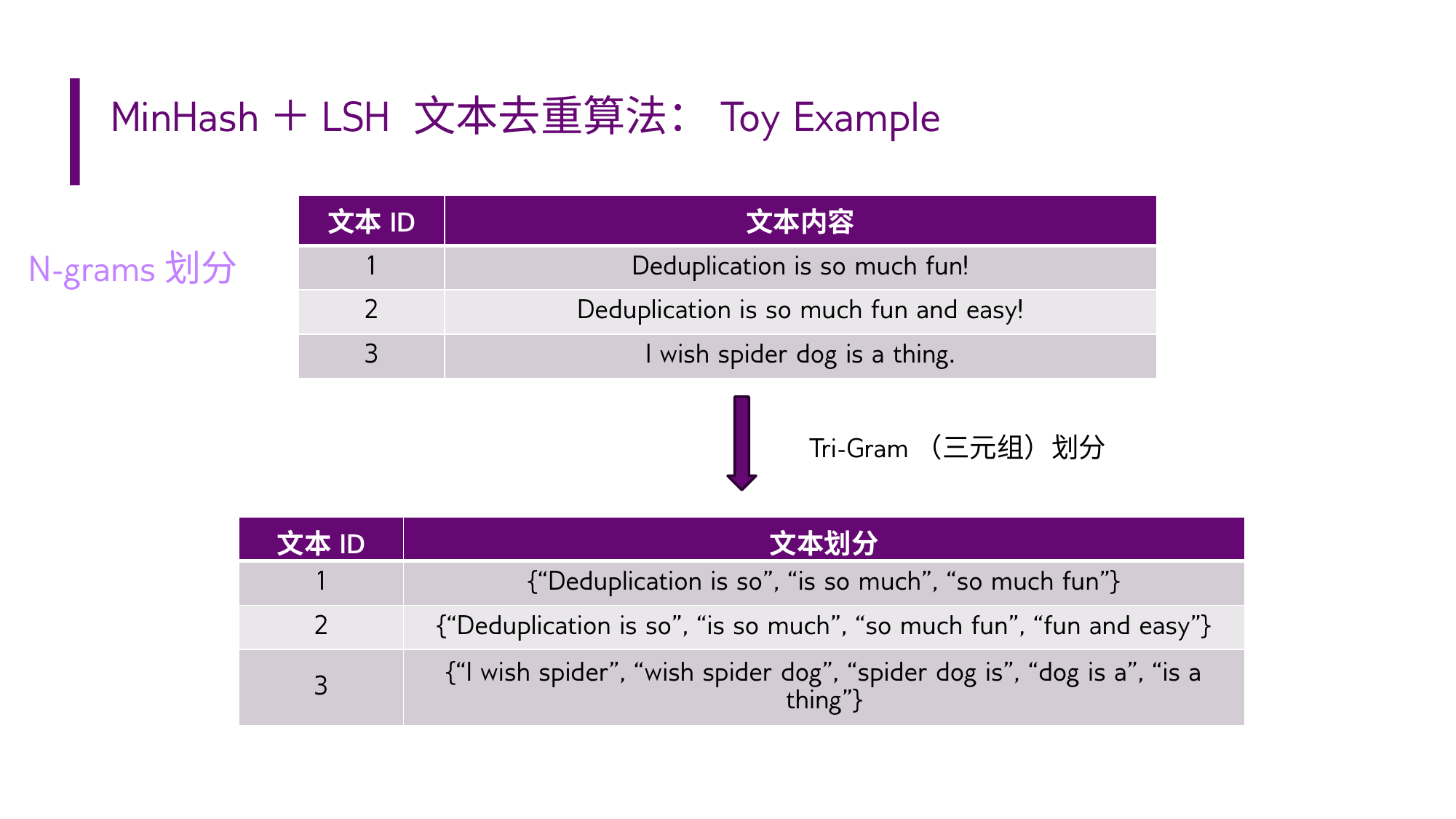

# MinHash＋LSH 文本去重算法：Toy Example
| 文本ID | 文本内容 |
| --- | --- |
| 1 | Deduplication is so much fun! |
| 2 | Deduplication is so much fun and easy! |
| 3 | I wish spider dog is a thing. |
N-grams划分

Tri-Gram（三元组）划分
| 文本ID | 文本划分 |
| --- | --- |
| 1 | {“Deduplication is so”, “is so much”, “so much fun”} |
| 2 | {“Deduplication is so”, “is so much”, “so much fun”, “fun and easy”} |
| 3 | {“I wish spider”, “wish spider dog”, “spider dog is”, “dog is a”, “is a thing”} |